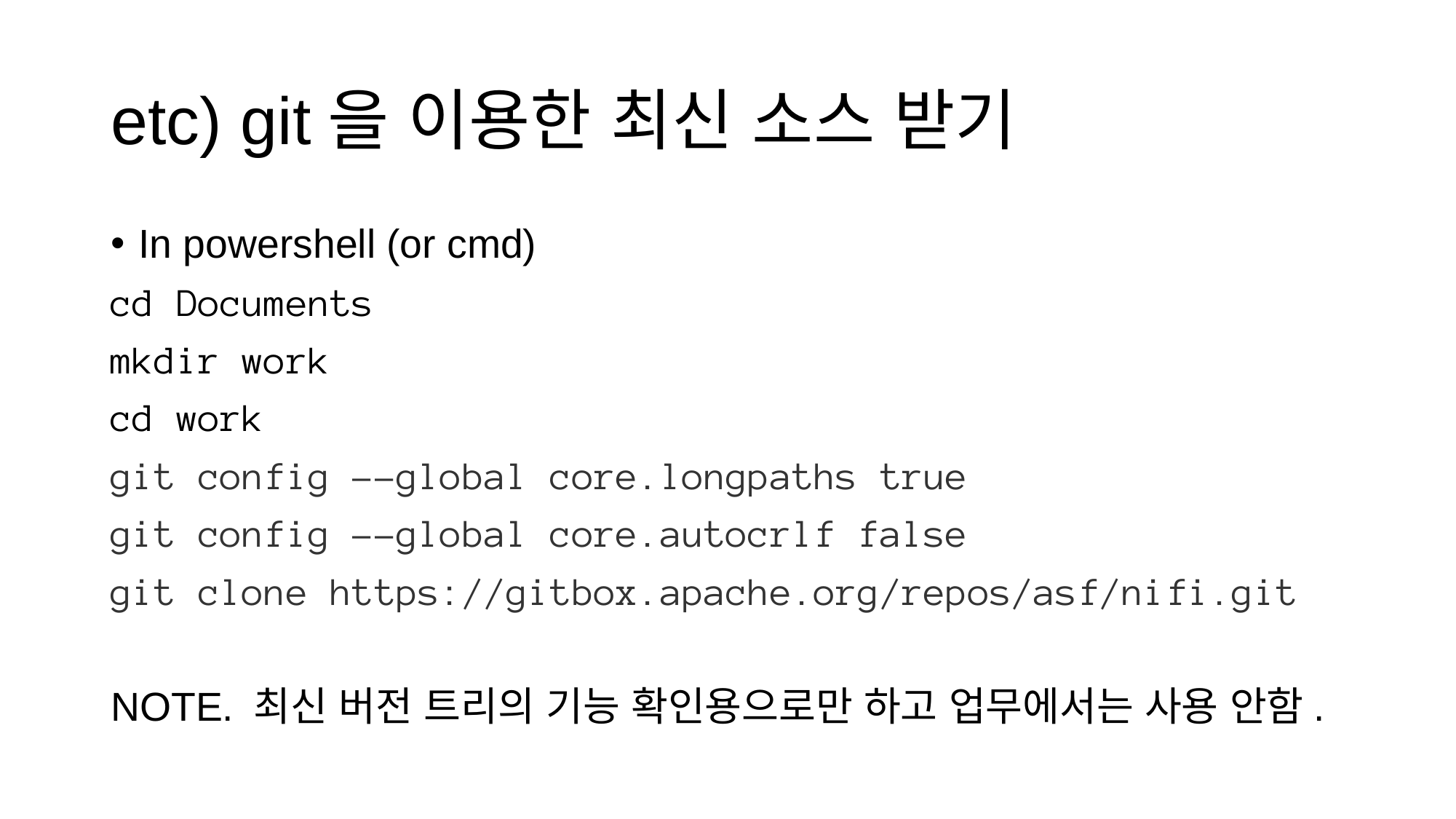

# etc) git을 이용한 최신 소스 받기
In powershell (or cmd)
cd Documents
mkdir work
cd work
git config --global core.longpaths true
git config --global core.autocrlf false
git clone https://gitbox.apache.org/repos/asf/nifi.git

NOTE. 최신 버전 트리의 기능 확인용으로만 하고 업무에서는 사용 안함.